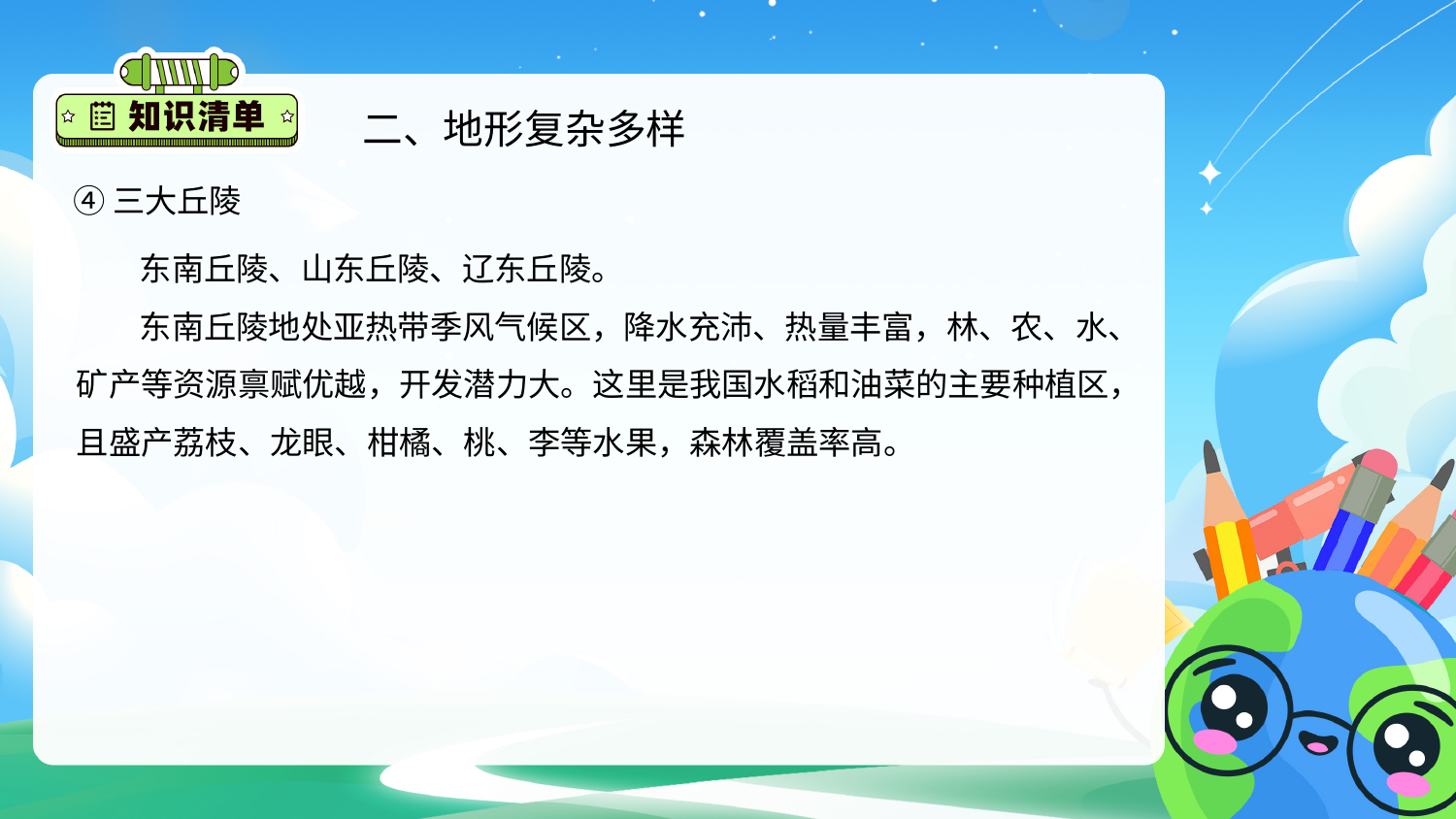

二、地形复杂多样
④三大丘陵
东南丘陵、山东丘陵、辽东丘陵。
东南丘陵地处亚热带季风气候区，降水充沛、热量丰富，林、农、水、矿产等资源禀赋优越，开发潜力大。这里是我国水稻和油菜的主要种植区，且盛产荔枝、龙眼、柑橘、桃、李等水果，森林覆盖率高。